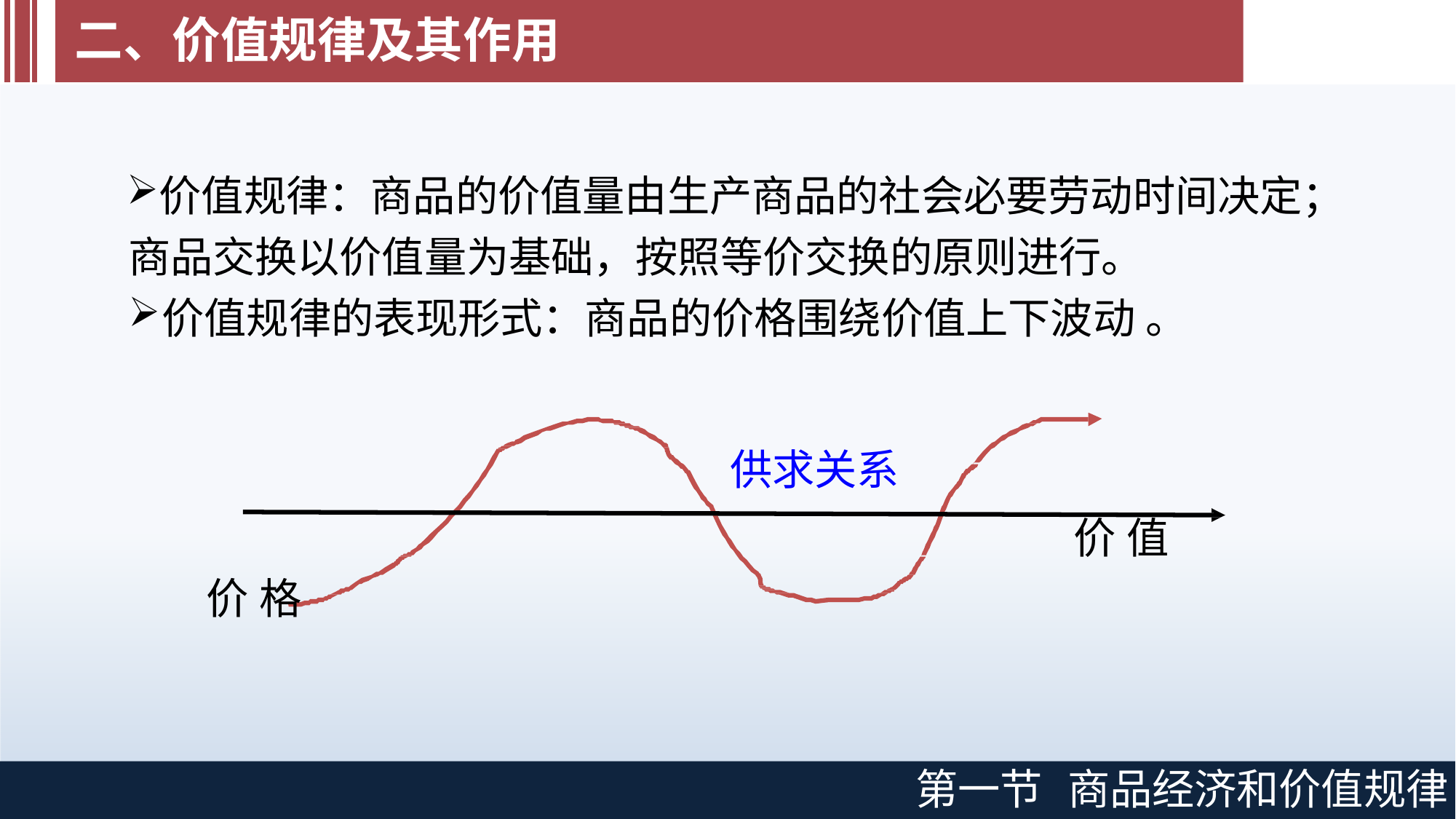

# 二、价值规律及其作用

价值规律：商品的价值量由生产商品的社会必要劳动时间决定； 商品交换以价值量为基础，按照等价交换的原则进行。
价值规律的表现形式：商品的价格围绕价值上下波动 。

供求关系
价值
价格

第一节
商品经济和价值规律